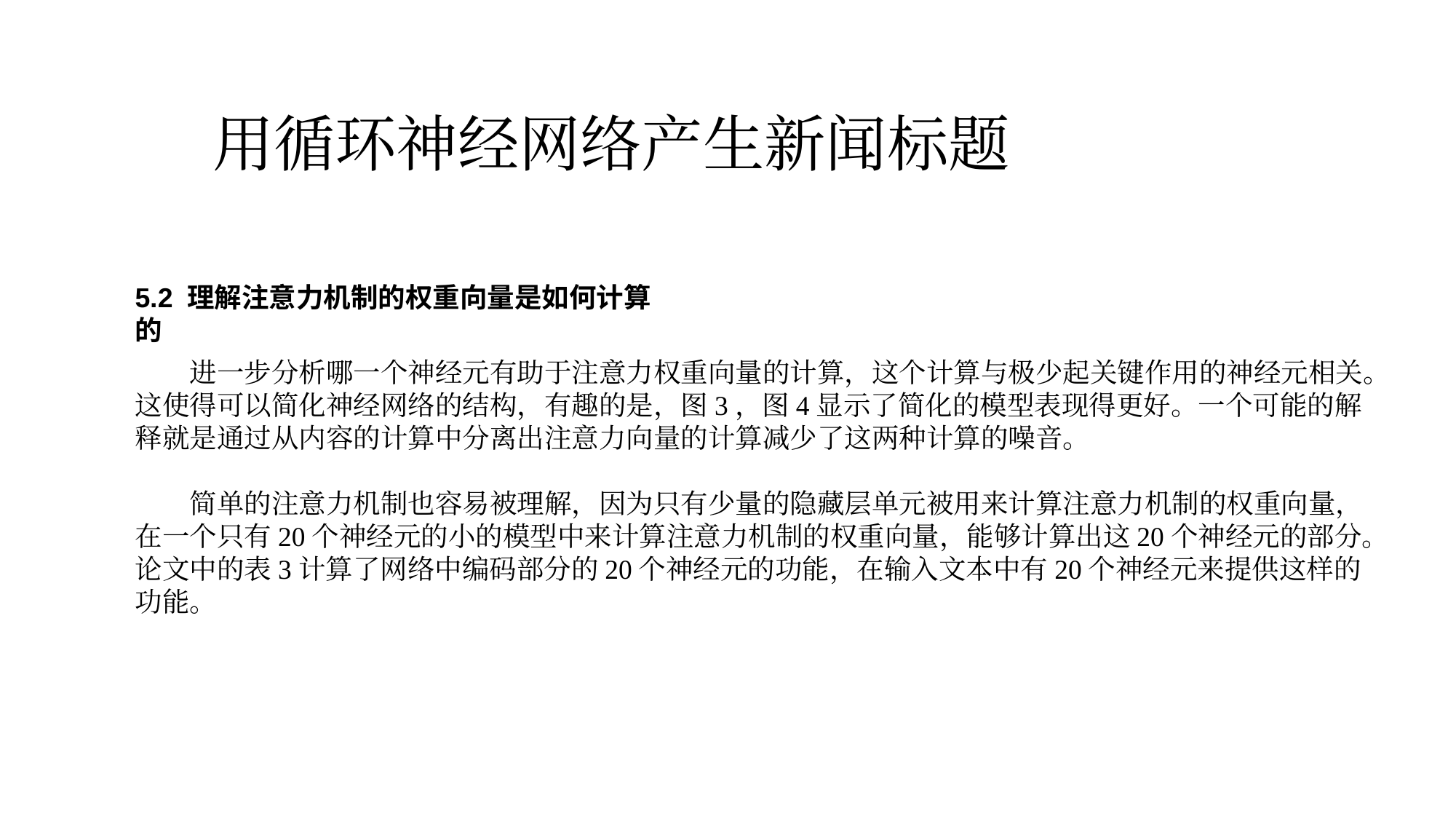

用循环神经网络产生新闻标题
5.2 理解注意力机制的权重向量是如何计算的
进一步分析哪一个神经元有助于注意力权重向量的计算，这个计算与极少起关键作用的神经元相关。这使得可以简化神经网络的结构，有趣的是，图3，图4显示了简化的模型表现得更好。一个可能的解释就是通过从内容的计算中分离出注意力向量的计算减少了这两种计算的噪音。

简单的注意力机制也容易被理解，因为只有少量的隐藏层单元被用来计算注意力机制的权重向量，在一个只有20个神经元的小的模型中来计算注意力机制的权重向量，能够计算出这20个神经元的部分。论文中的表3计算了网络中编码部分的20个神经元的功能，在输入文本中有20个神经元来提供这样的功能。